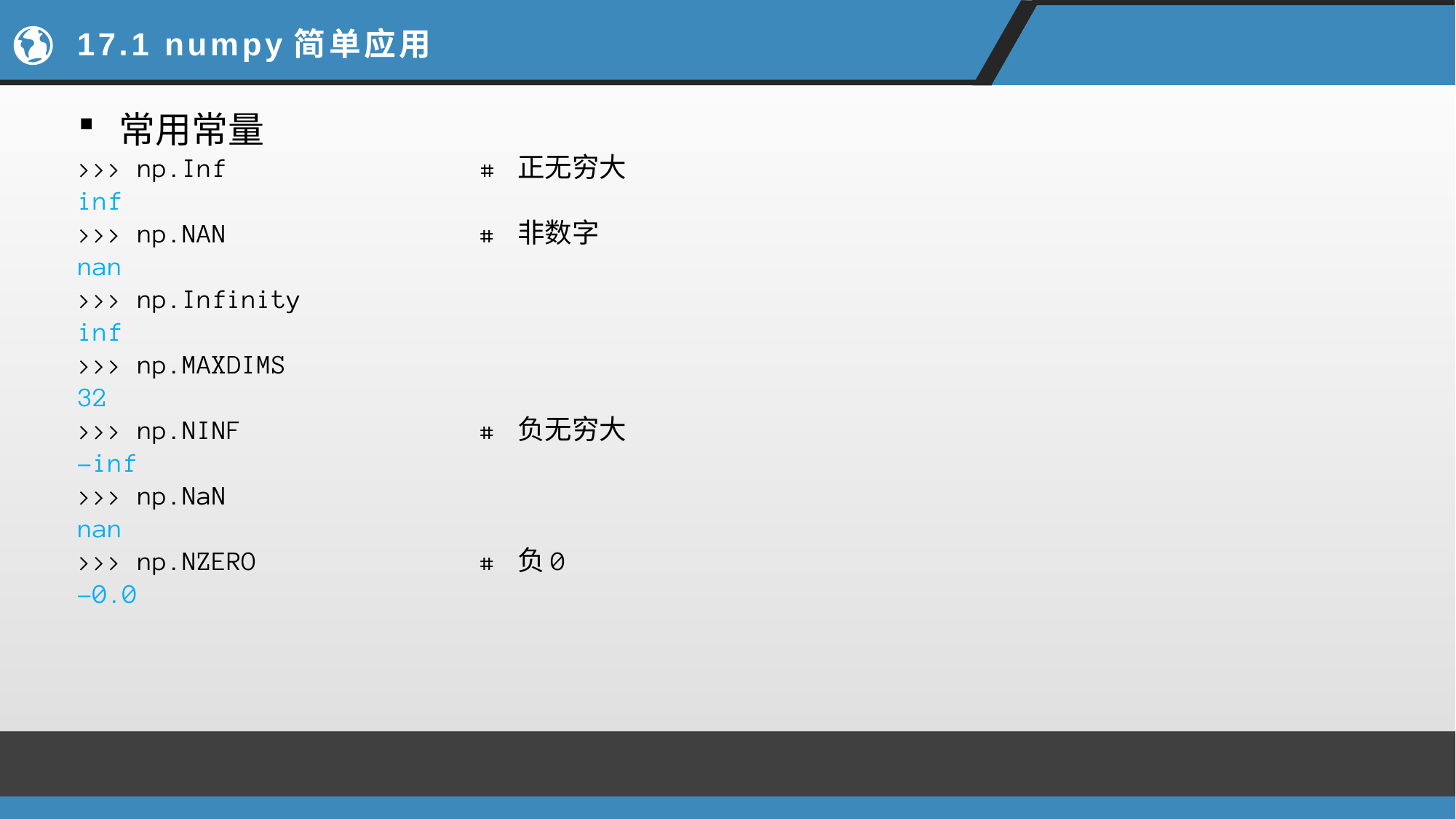

# 17.1 numpy简单应用

常用常量
>>> np.Inf                 # 正无穷大
inf
>>> np.NAN                 # 非数字
nan
>>> np.Infinity
inf
>>> np.MAXDIMS
32
>>> np.NINF                # 负无穷大
-inf
>>> np.NaN
nan
>>> np.NZERO               # 负0
-0.0